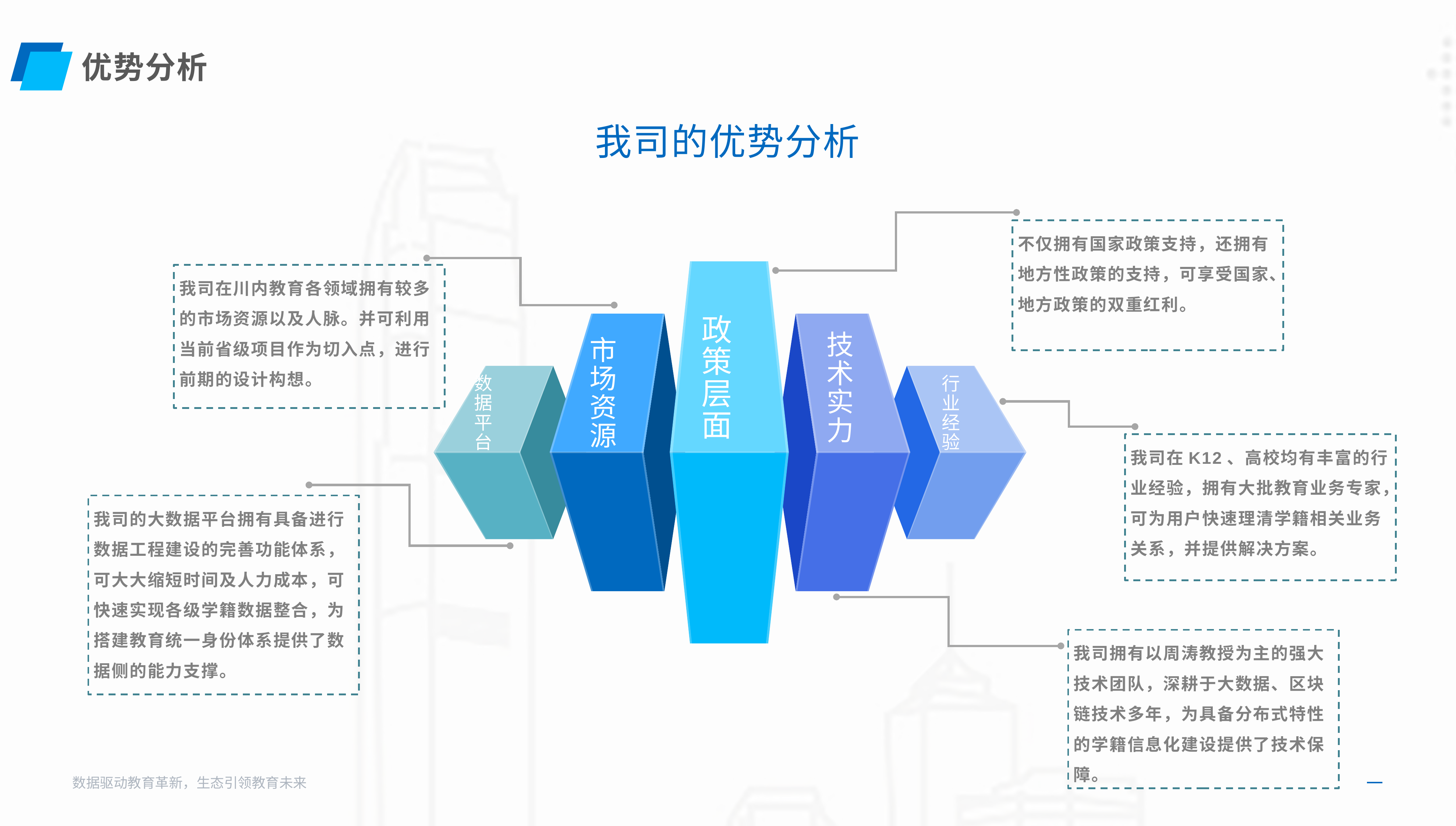

优势分析
我司的优势分析
不仅拥有国家政策支持，还拥有地方性政策的支持，可享受国家、地方政策的双重红利。
我司在川内教育各领域拥有较多的市场资源以及人脉。并可利用当前省级项目作为切入点，进行前期的设计构想。
政策层面
技术实力
市场资源
数据平台
行业经验
我司在K12、高校均有丰富的行业经验，拥有大批教育业务专家，可为用户快速理清学籍相关业务关系，并提供解决方案。
我司的大数据平台拥有具备进行数据工程建设的完善功能体系，可大大缩短时间及人力成本，可快速实现各级学籍数据整合，为搭建教育统一身份体系提供了数据侧的能力支撑。
我司拥有以周涛教授为主的强大技术团队，深耕于大数据、区块链技术多年，为具备分布式特性的学籍信息化建设提供了技术保障。